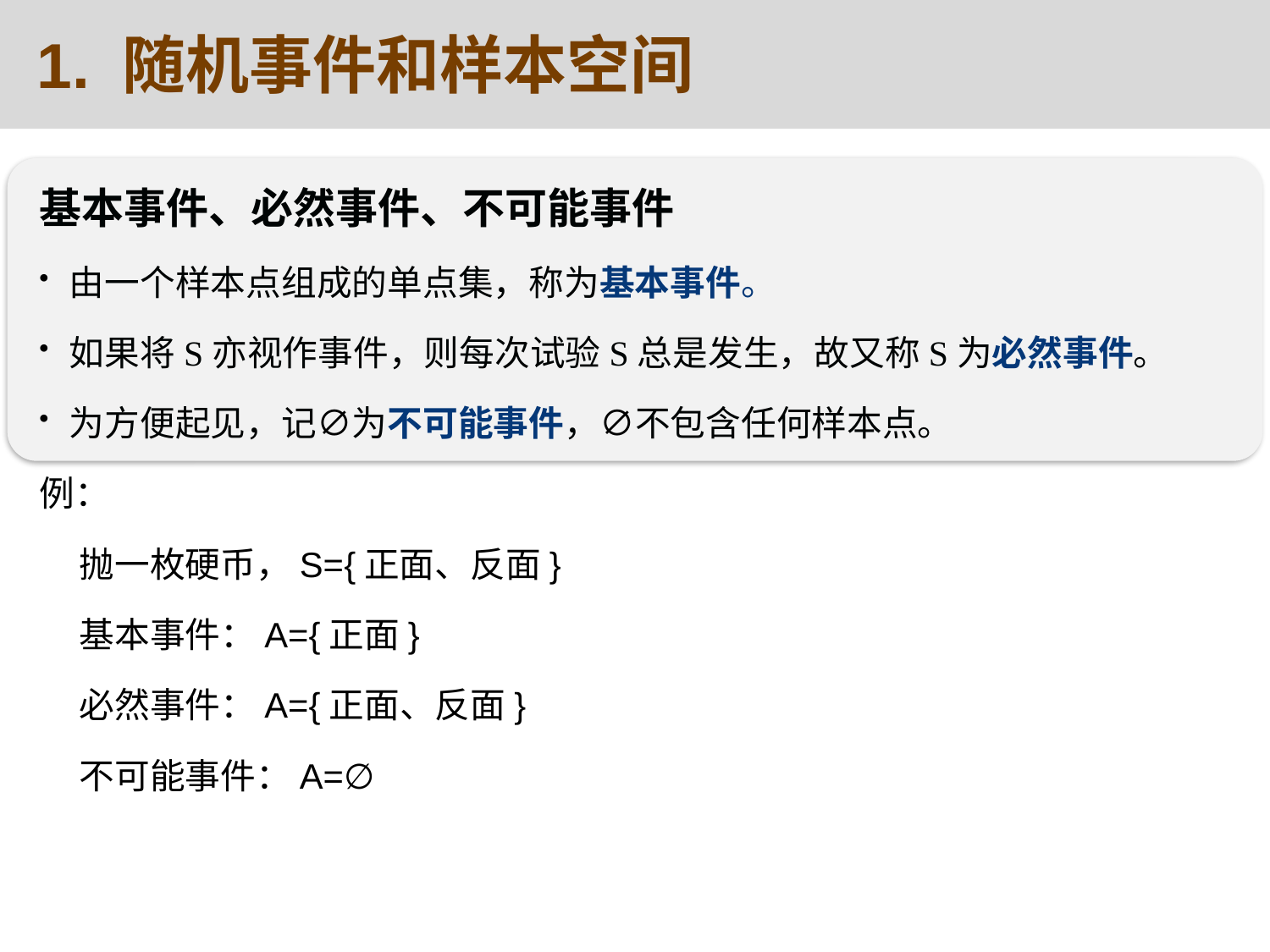

1. 随机事件和样本空间
基本事件、必然事件、不可能事件
由一个样本点组成的单点集，称为基本事件。
如果将S亦视作事件，则每次试验S总是发生，故又称S为必然事件。
为方便起见，记∅为不可能事件，∅不包含任何样本点。
例：
    抛一枚硬币，S={正面、反面}
    基本事件：A={正面}
    必然事件：A={正面、反面}
    不可能事件：A=∅